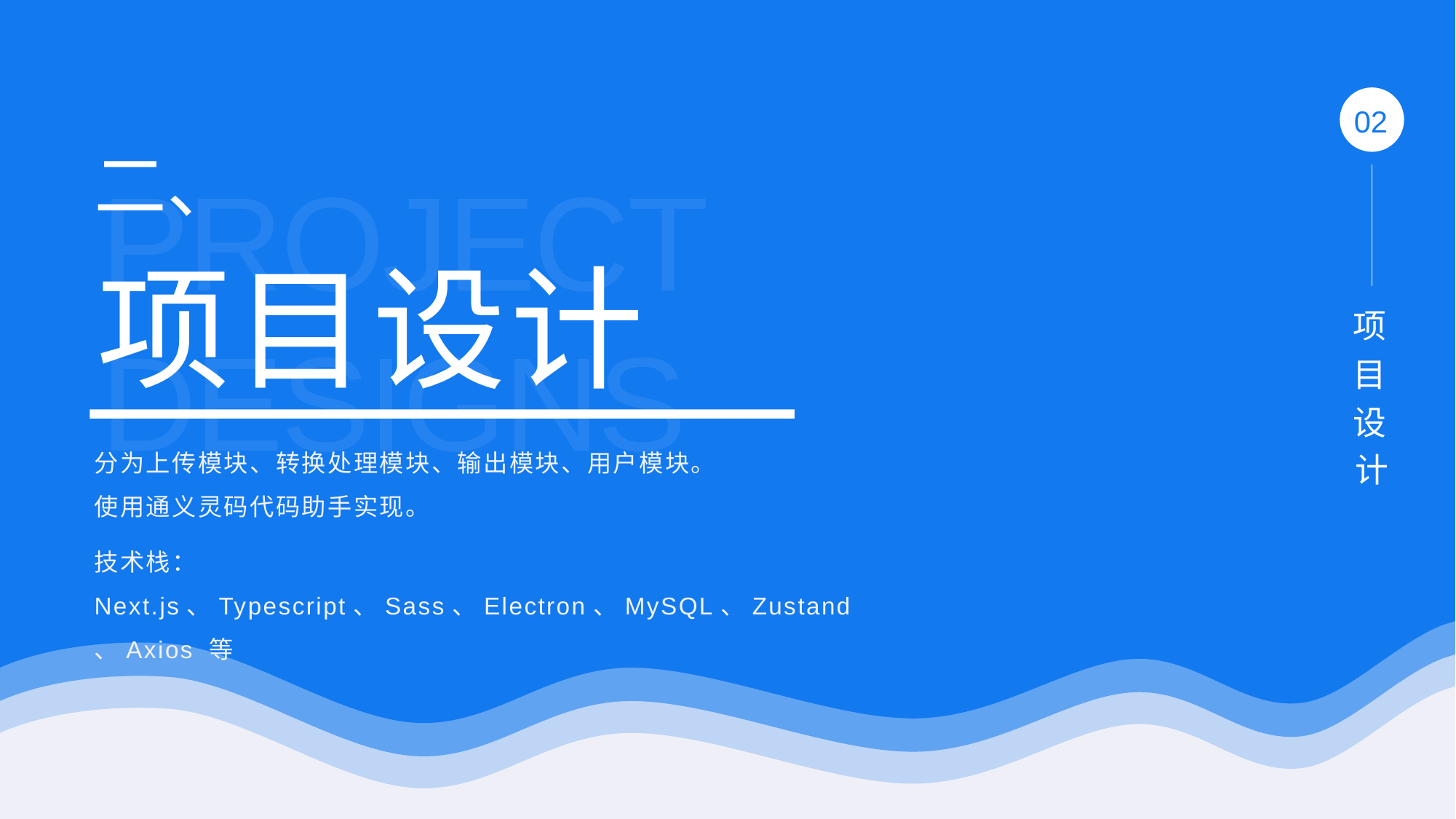

02
二、
PROJECT DESIGNS
项目设计
项目设计

分为上传模块、转换处理模块、输出模块、用户模块。
使用通义灵码代码助手实现。
技术栈：Next.js、Typescript、Sass、Electron、MySQL、Zustand、Axios 等